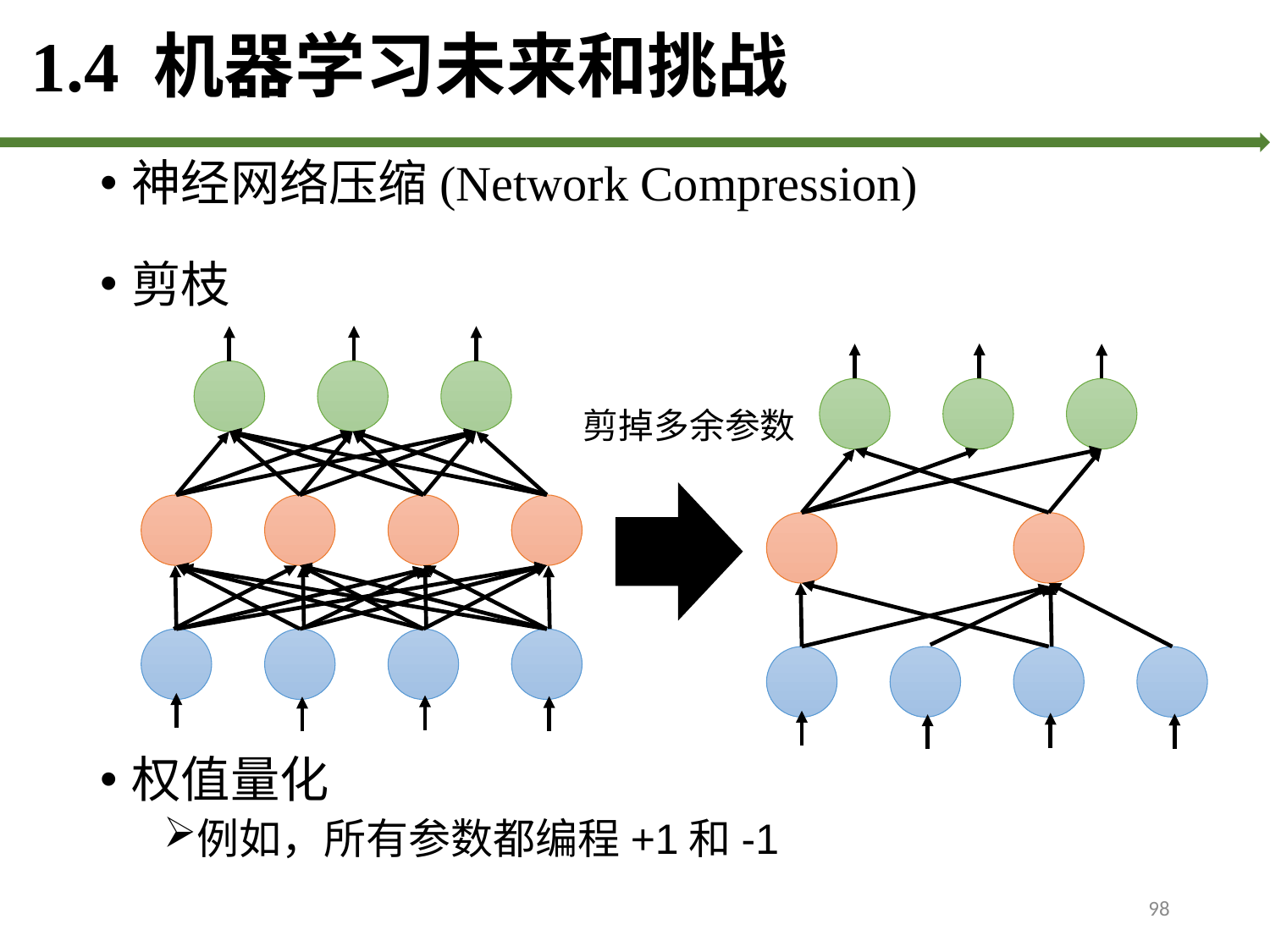

# 1.4 机器学习未来和挑战

神经网络压缩(Network Compression)
剪枝

权值量化
例如，所有参数都编程+1和-1

剪掉多余参数

98